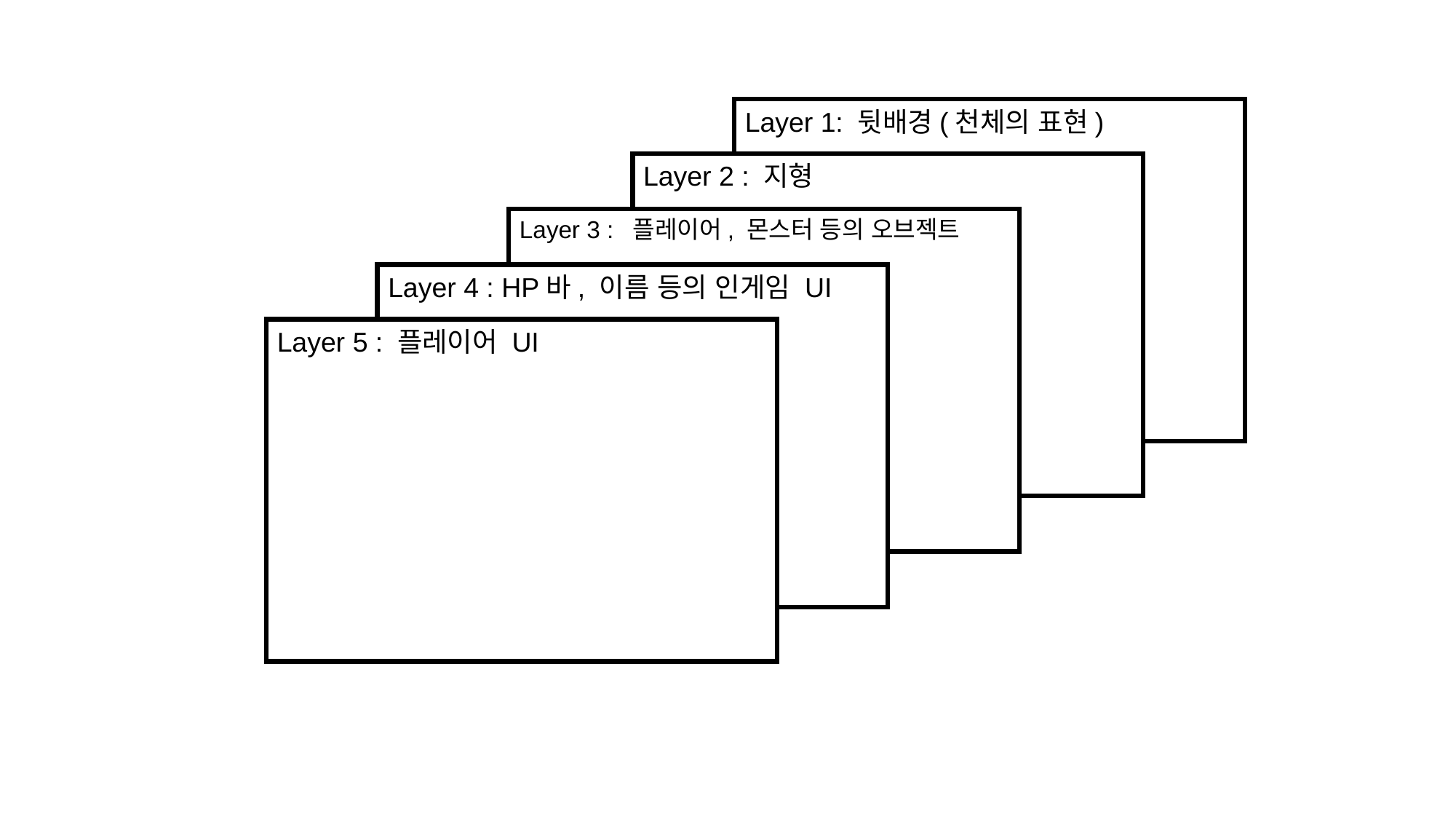

Layer 1: 뒷배경(천체의 표현)
Layer 2 : 지형
Layer 3 :  플레이어, 몬스터 등의 오브젝트
Layer 4 : HP바, 이름 등의 인게임 UI
Layer 5 : 플레이어 UI